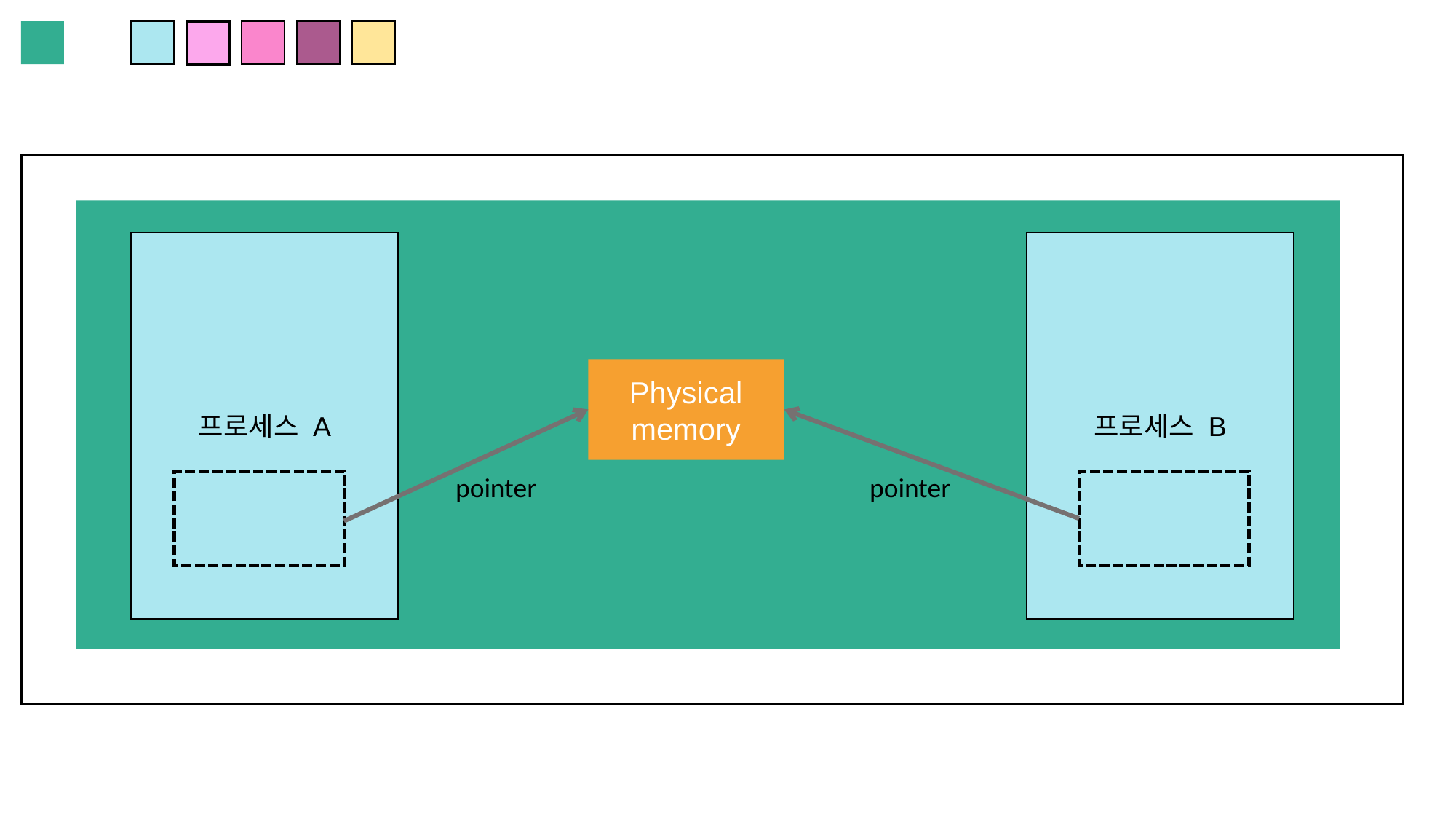

프로세스 A
프로세스 B
Physical
memory
pointer
pointer